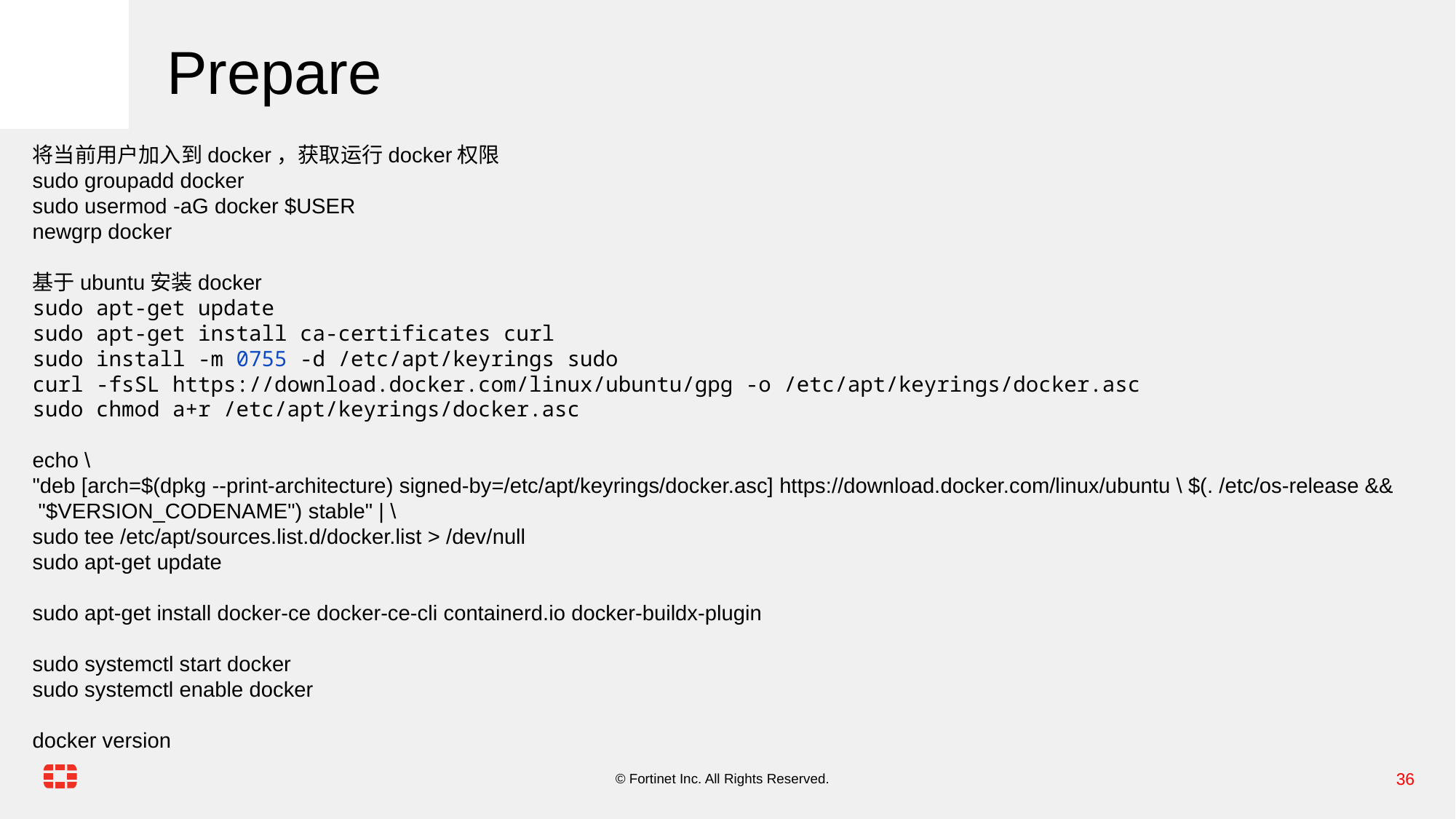

Prepare
将当前用户加入到docker，获取运行docker权限
sudo groupadd docker
sudo usermod -aG docker $USER
newgrp docker

基于ubuntu安装docker
sudo apt-get update
sudo apt-get install ca-certificates curl
sudo install -m 0755 -d /etc/apt/keyrings sudo
curl -fsSL https://download.docker.com/linux/ubuntu/gpg -o /etc/apt/keyrings/docker.asc
sudo chmod a+r /etc/apt/keyrings/docker.asc

echo \
"deb [arch=$(dpkg --print-architecture) signed-by=/etc/apt/keyrings/docker.asc] https://download.docker.com/linux/ubuntu \ $(. /etc/os-release &&
 "$VERSION_CODENAME") stable" | \
sudo tee /etc/apt/sources.list.d/docker.list > /dev/null
sudo apt-get update

sudo apt-get install docker-ce docker-ce-cli containerd.io docker-buildx-plugin

sudo systemctl start docker
sudo systemctl enable docker

docker version